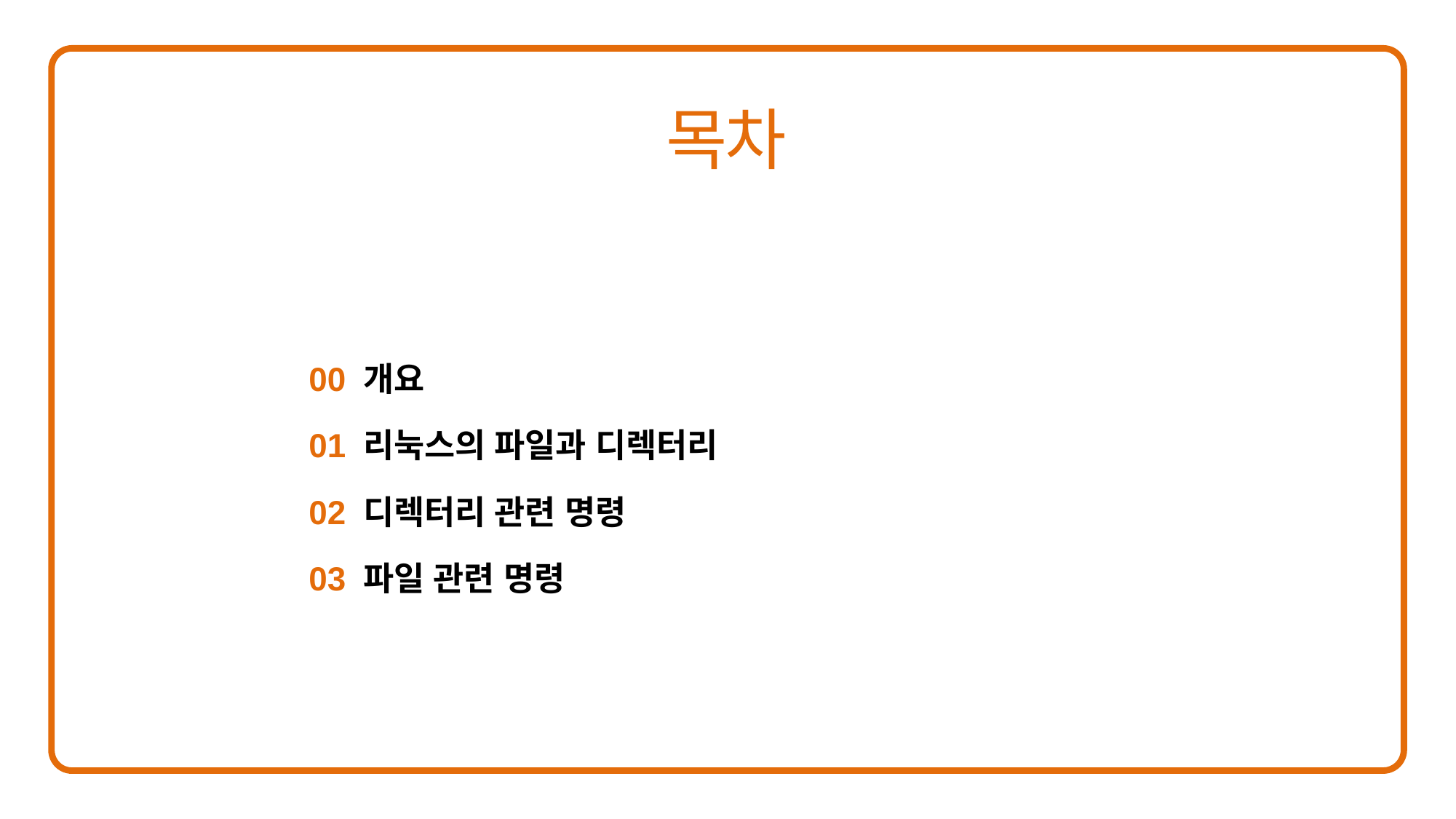

00 개요
01 리눅스의 파일과 디렉터리
02 디렉터리 관련 명령
03 파일 관련 명령